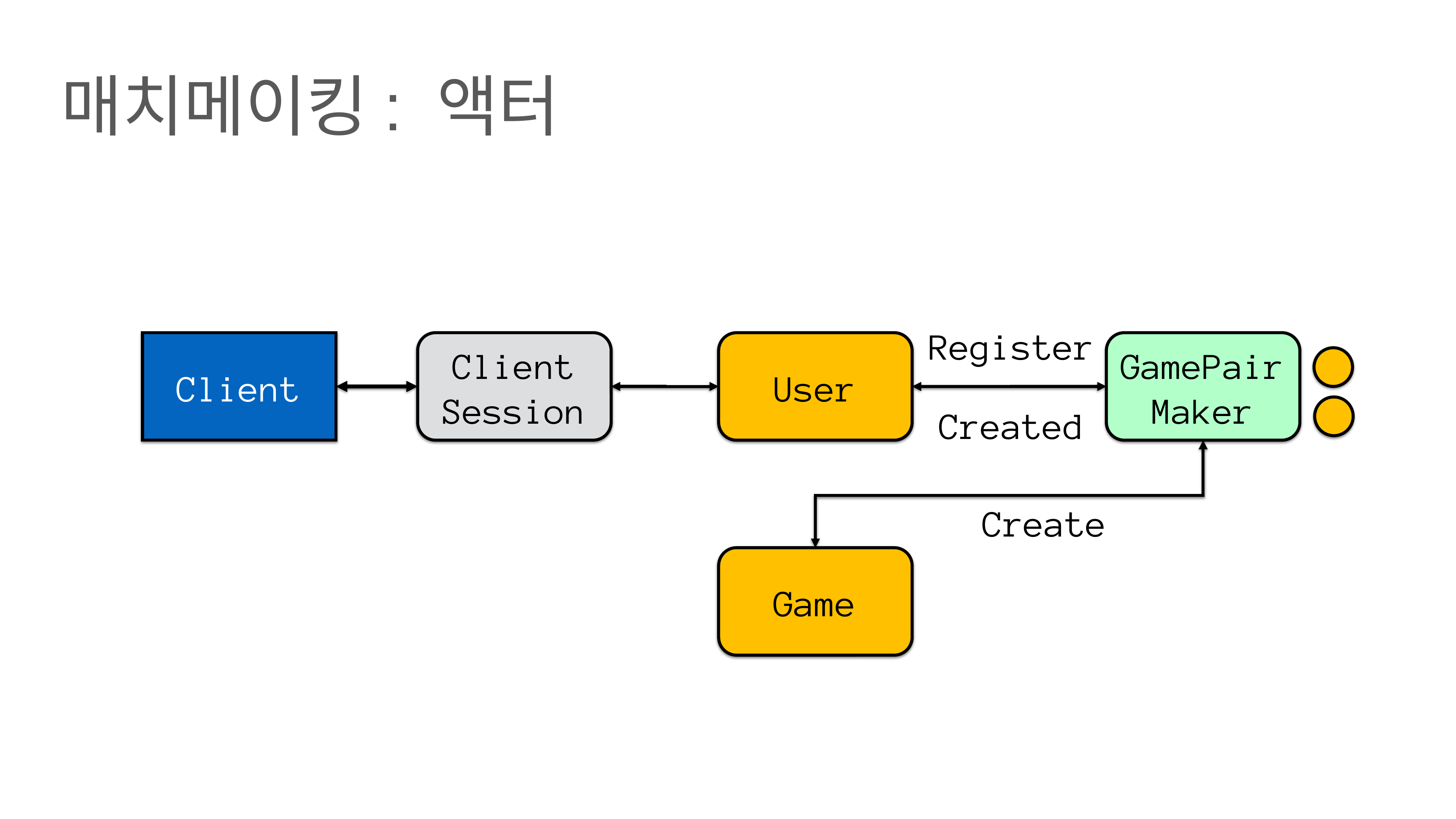

매치메이킹: 액터
Register
Client
Session
GamePairMaker
Client
User

Created
Create
Game